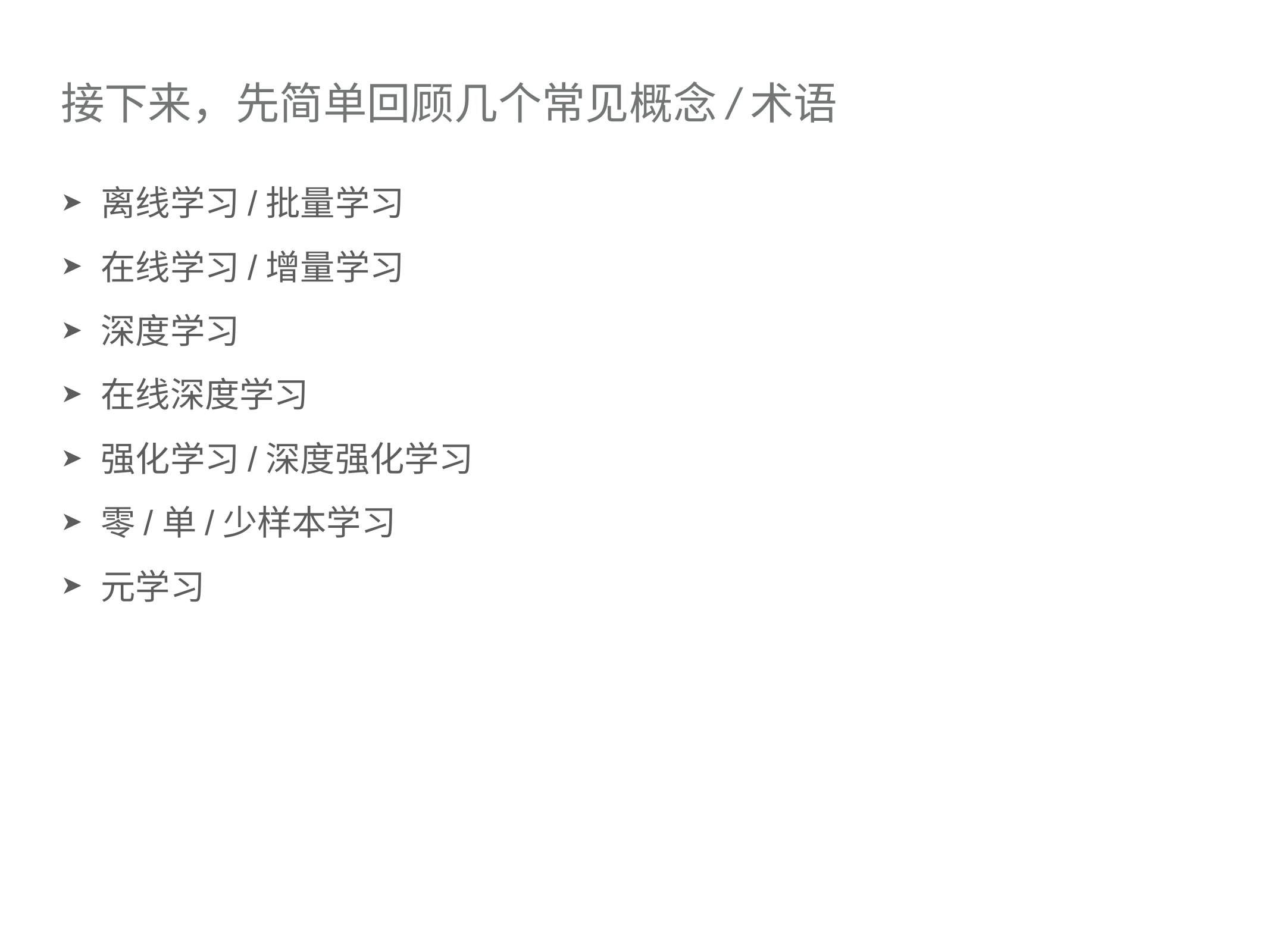

# 接下来，先简单回顾几个常见概念/术语

离线学习/批量学习
在线学习/增量学习
深度学习
在线深度学习
强化学习/深度强化学习
零/单/少样本学习
元学习